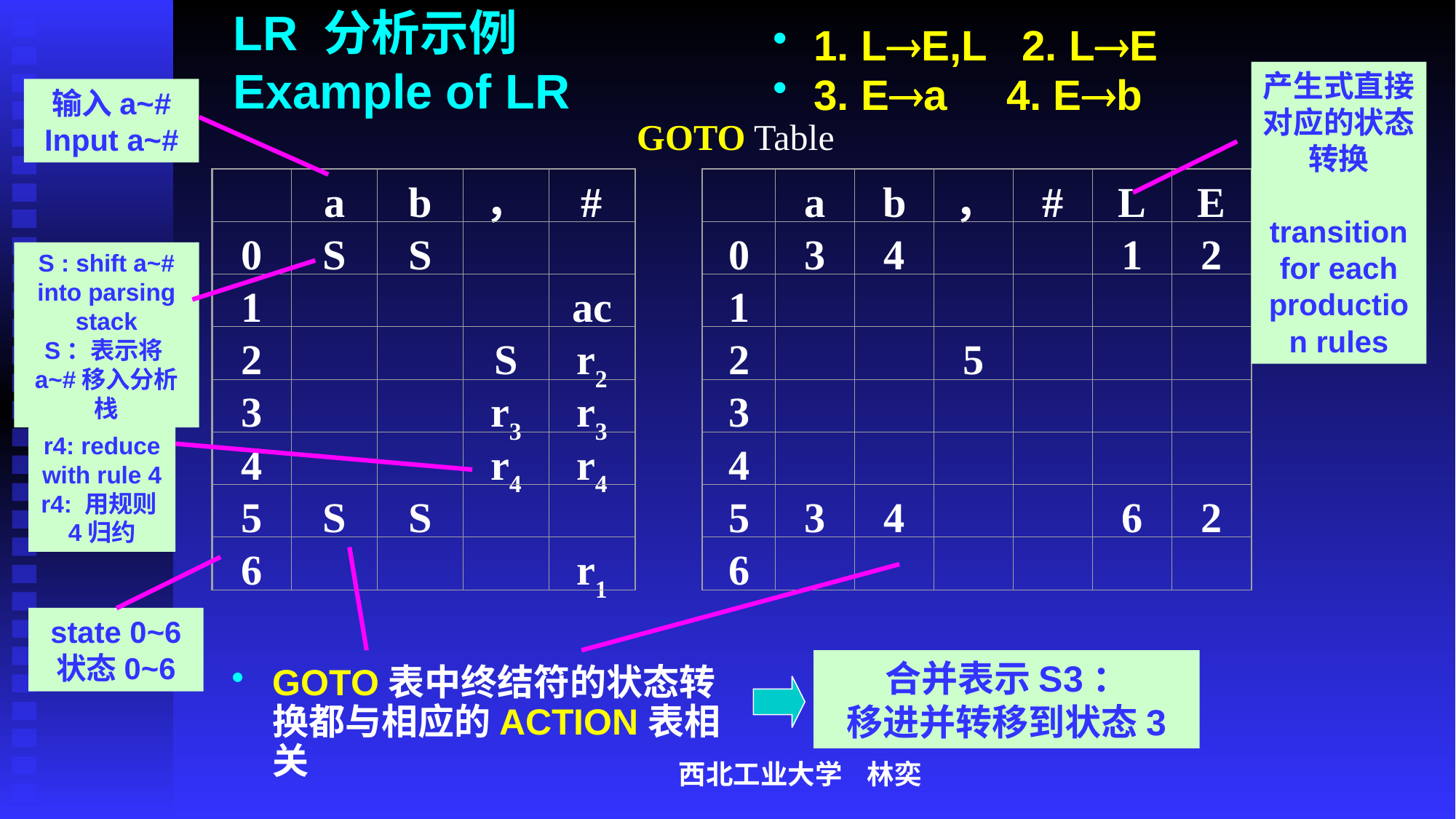

# LR 分析示例 Example of LR
1. L→E,L   2. L→E
3. E→a     4. E→b
产生式直接对应的状态转换

transition for each production rules
输入a~#
Input a~#
GOTO Table

a

b

，

#

0

S

S

1

ac

2

S

r2

3

r3

r3

4

r4

r4

5

S

S

6

r1

a

b

，

#

L

E

0

3

4

1

2

1

2

5

3

4

5

3

4

6

2

6

S : shift a~# into parsing stack
S：表示将a~#移入分析栈

r4: reduce with rule 4
r4: 用规则4归约

state 0~6
状态0~6
合并表示S3：
移进并转移到状态3
GOTO表中终结符的状态转换都与相应的ACTION表相关

西北工业大学    林奕
13